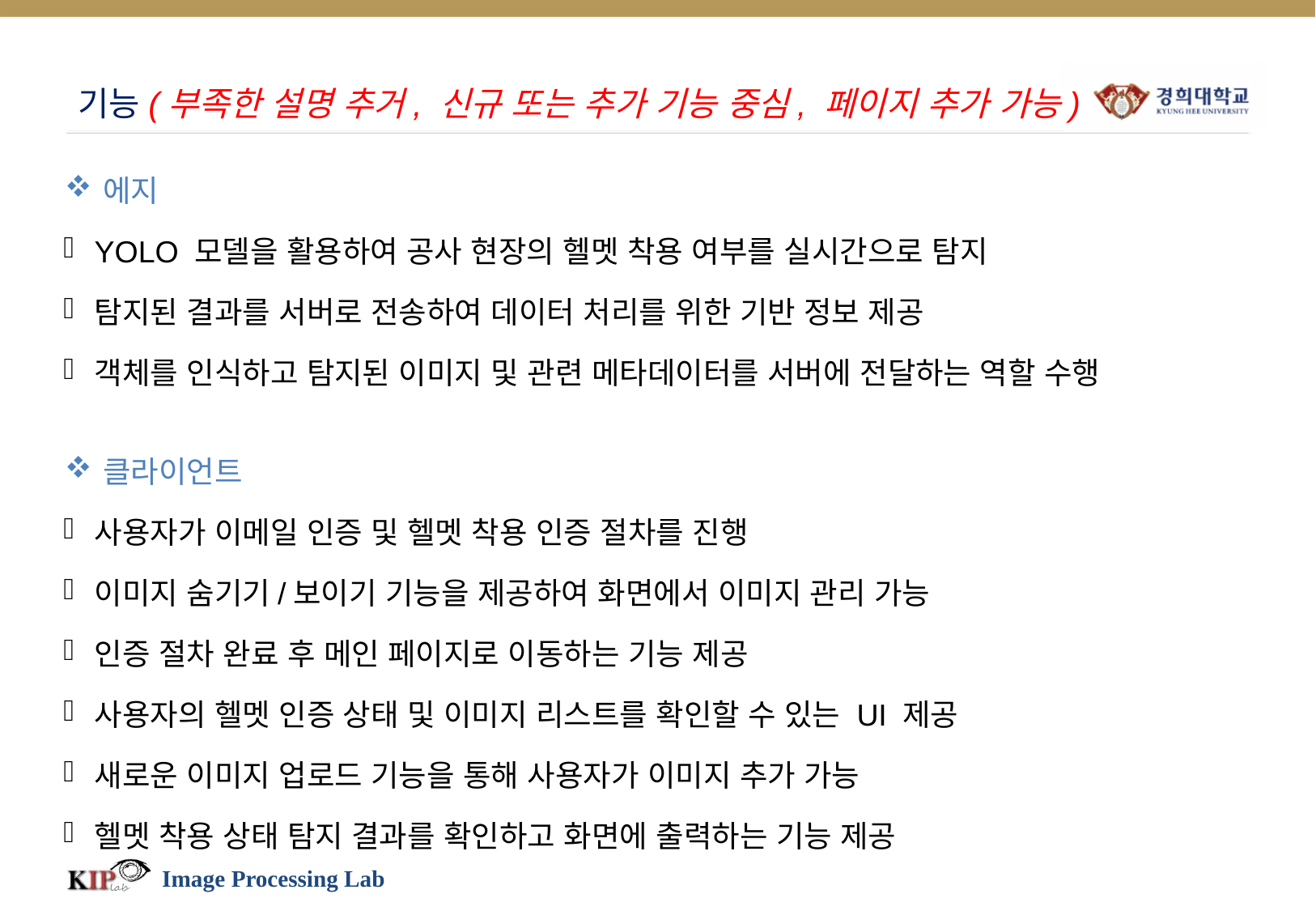

# 기능(부족한 설명 추거, 신규 또는 추가 기능 중심, 페이지 추가 가능)

에지
YOLO 모델을 활용하여 공사 현장의 헬멧 착용 여부를 실시간으로 탐지
탐지된 결과를 서버로 전송하여 데이터 처리를 위한 기반 정보 제공
객체를 인식하고 탐지된 이미지 및 관련 메타데이터를 서버에 전달하는 역할 수행

클라이언트
사용자가 이메일 인증 및 헬멧 착용 인증 절차를 진행
이미지 숨기기/보이기 기능을 제공하여 화면에서 이미지 관리 가능
인증 절차 완료 후 메인 페이지로 이동하는 기능 제공
사용자의 헬멧 인증 상태 및 이미지 리스트를 확인할 수 있는 UI 제공
새로운 이미지 업로드 기능을 통해 사용자가 이미지 추가 가능
헬멧 착용 상태 탐지 결과를 확인하고 화면에 출력하는 기능 제공
Image Processing Lab